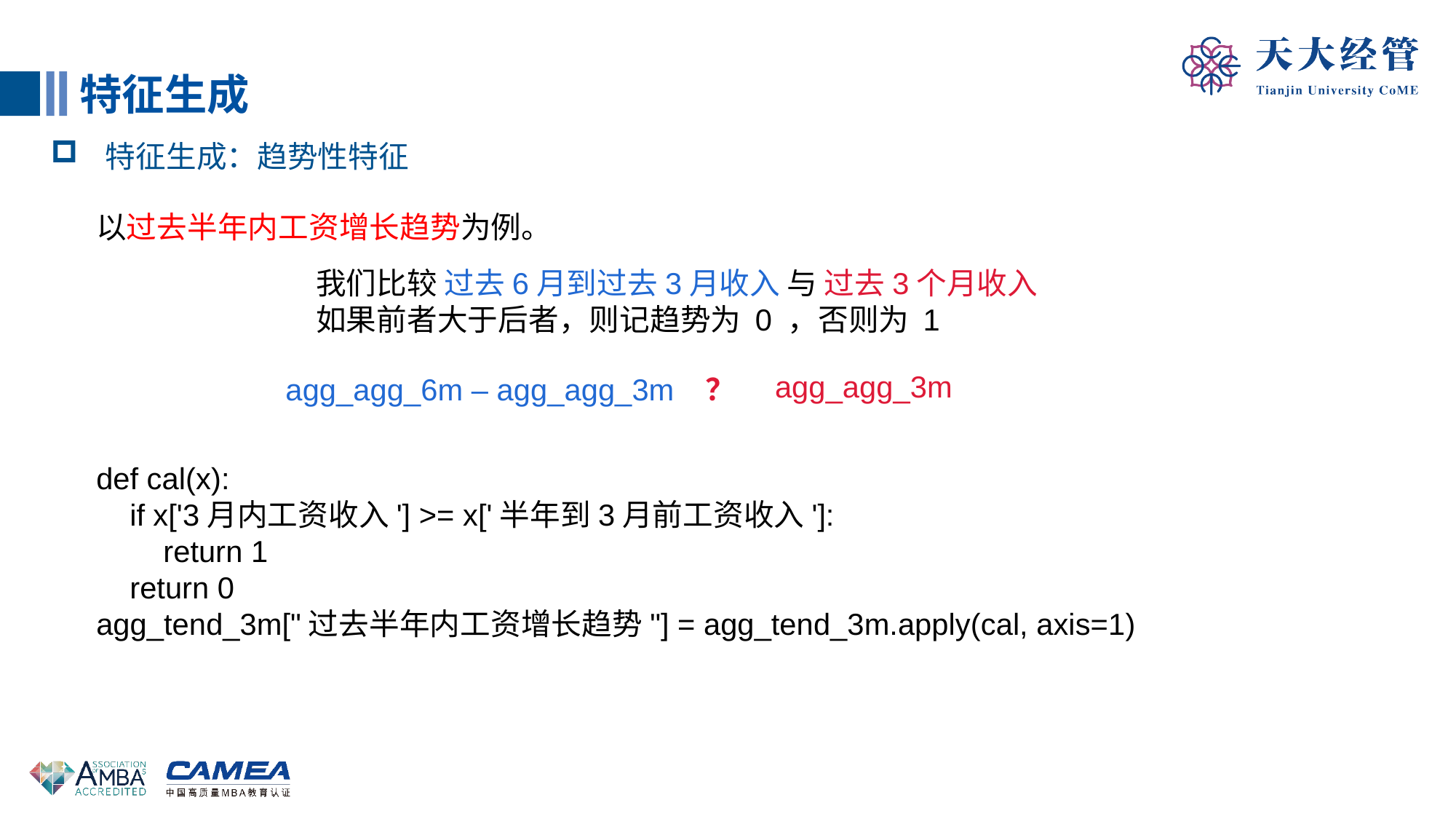

特征生成

特征生成：趋势性特征
以过去半年内工资增长趋势为例。
我们比较 过去6月到过去3月收入 与 过去3个月收入
如果前者大于后者，则记趋势为 0 ，否则为 1
agg_agg_3m
agg_agg_6m – agg_agg_3m
？
def cal(x):
    if x['3月内工资收入'] >= x['半年到3月前工资收入']:
        return 1
    return 0
agg_tend_3m["过去半年内工资增长趋势"] = agg_tend_3m.apply(cal, axis=1)